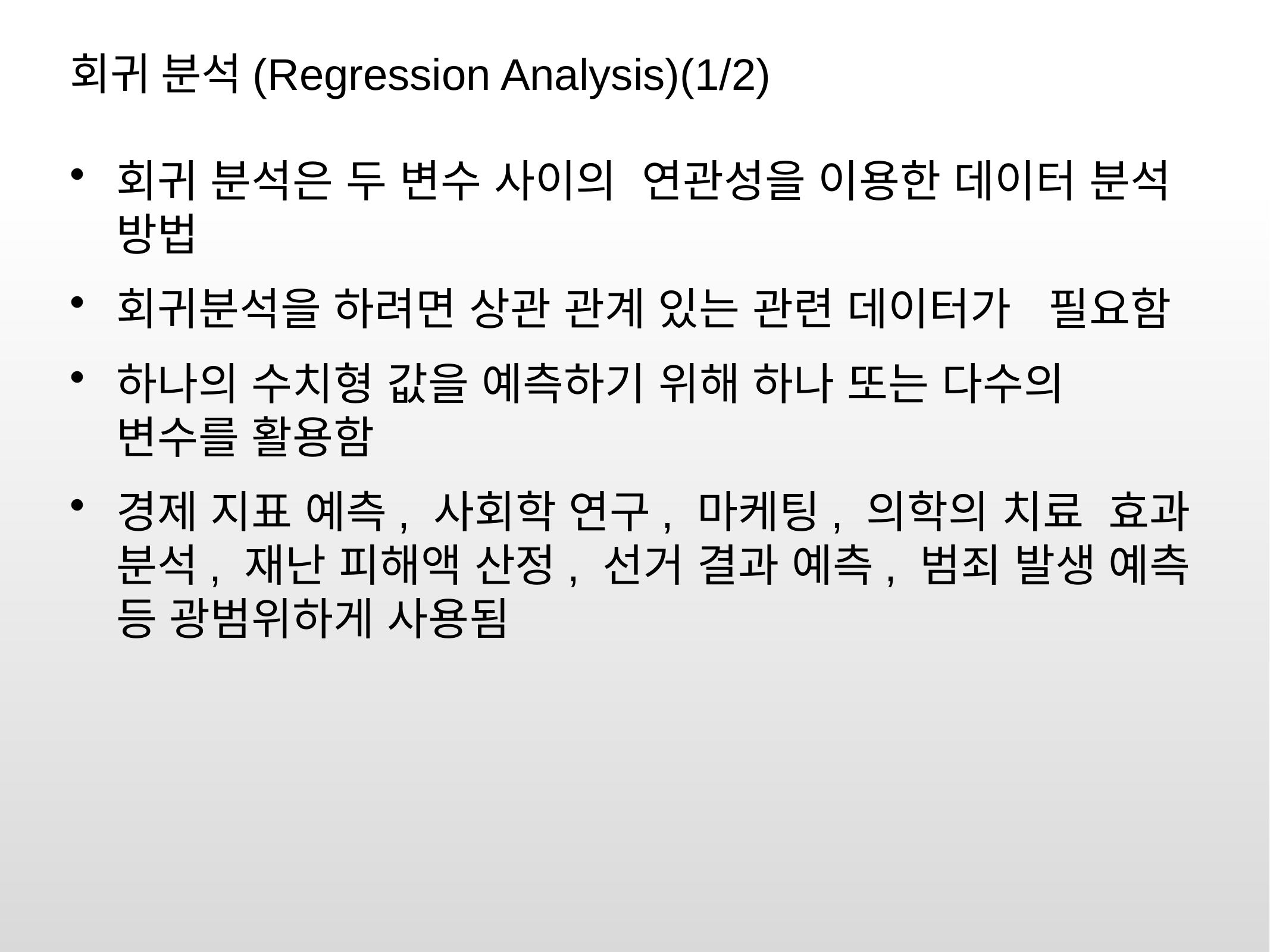

# 회귀 분석(Regression Analysis)(1/2)
회귀 분석은 두 변수 사이의  연관성을 이용한 데이터 분석 방법
회귀분석을 하려면 상관 관계 있는 관련 데이터가   필요함
하나의 수치형 값을 예측하기 위해 하나 또는 다수의 변수를 활용함
경제 지표 예측, 사회학 연구, 마케팅, 의학의 치료  효과 분석, 재난 피해액 산정, 선거 결과 예측, 범죄 발생 예측 등 광범위하게 사용됨
222